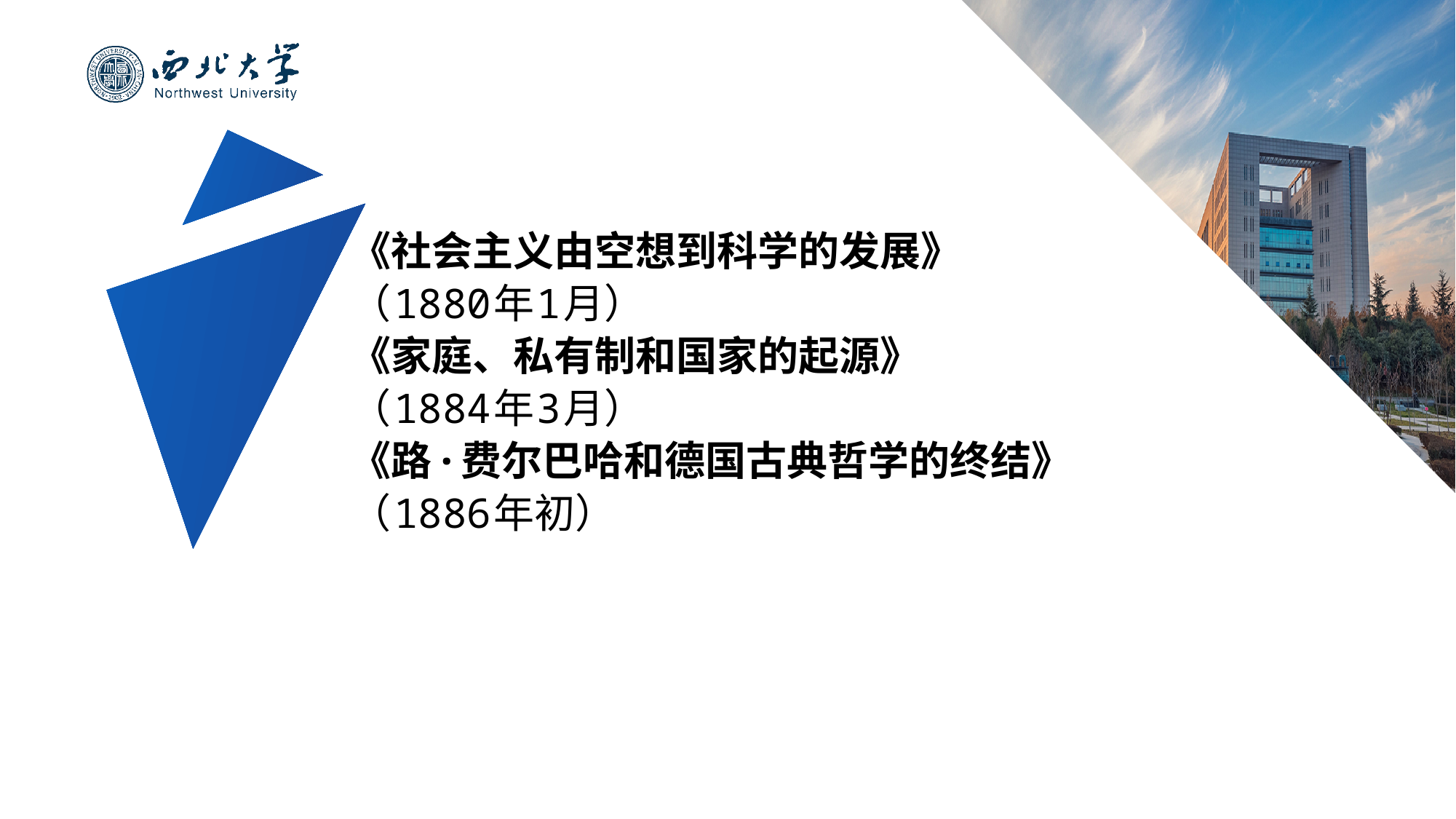

#
《社会主义由空想到科学的发展》
（1880年1月）
《家庭、私有制和国家的起源》
（1884年3月）
《路·费尔巴哈和德国古典哲学的终结》
（1886年初）